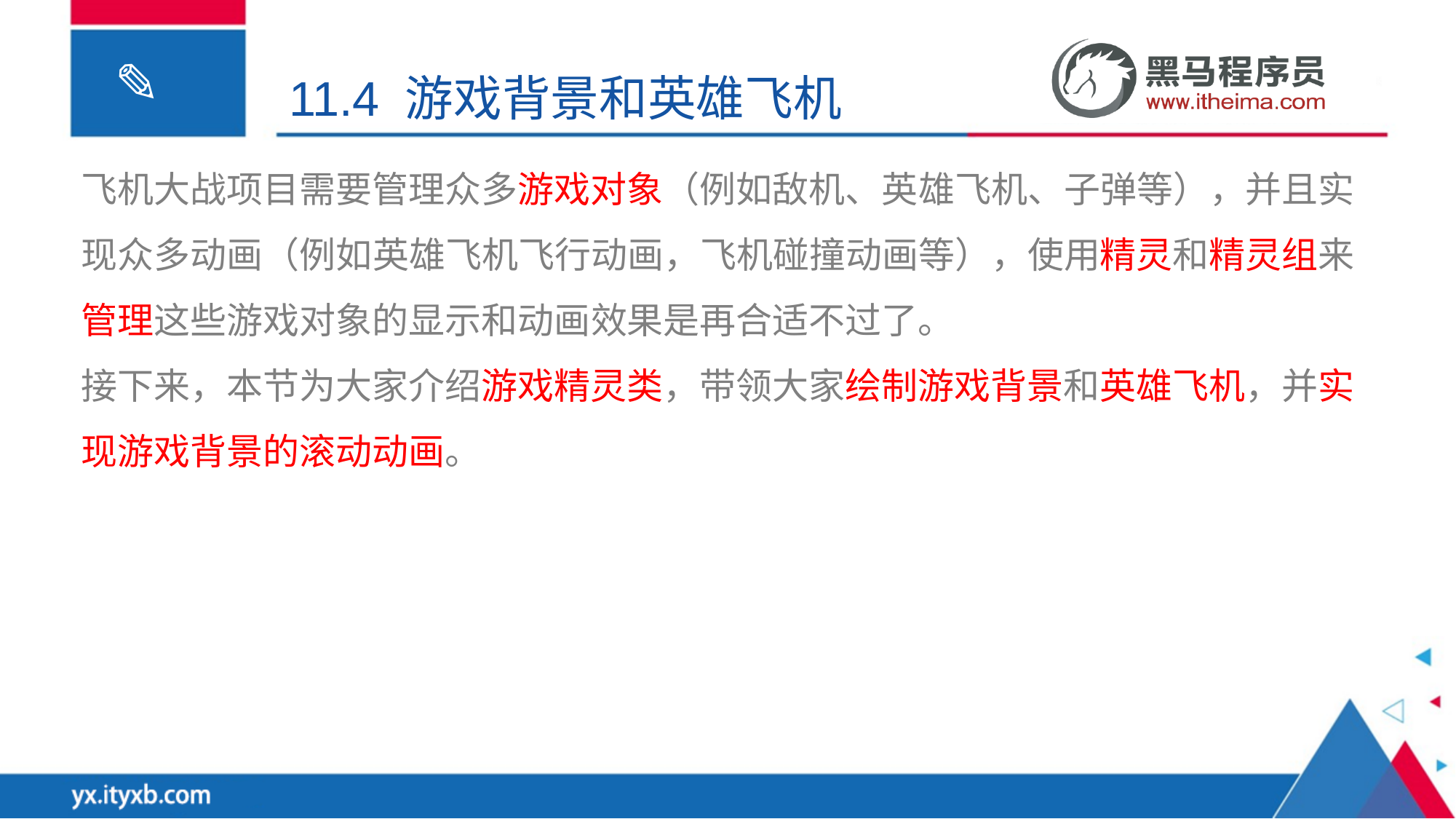

11.4 游戏背景和英雄飞机
飞机大战项目需要管理众多游戏对象（例如敌机、英雄飞机、子弹等），并且实现众多动画（例如英雄飞机飞行动画，飞机碰撞动画等），使用精灵和精灵组来管理这些游戏对象的显示和动画效果是再合适不过了。
接下来，本节为大家介绍游戏精灵类，带领大家绘制游戏背景和英雄飞机，并实现游戏背景的滚动动画。